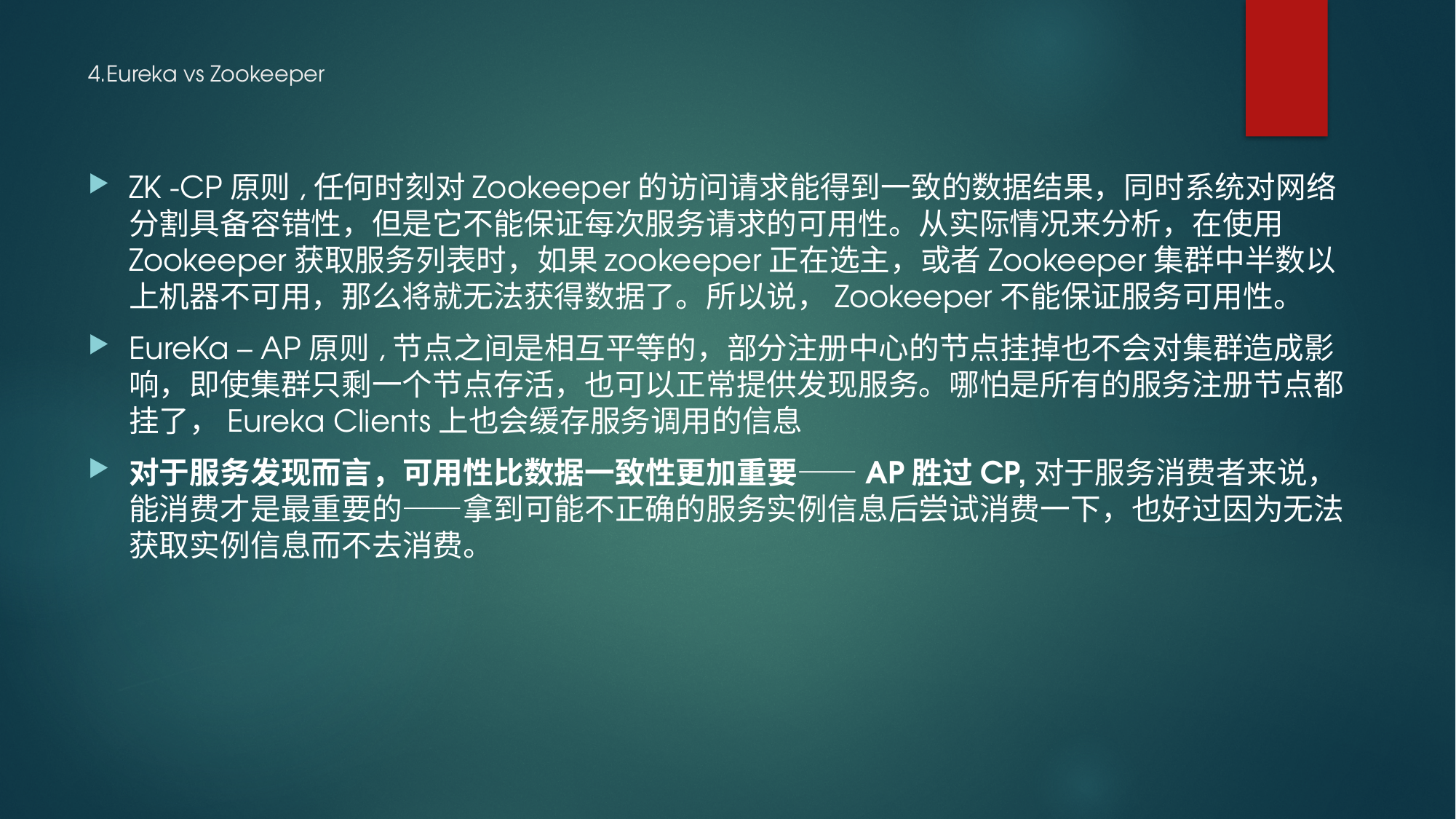

# 4.Eureka vs Zookeeper
ZK -CP原则,任何时刻对Zookeeper的访问请求能得到一致的数据结果，同时系统对网络分割具备容错性，但是它不能保证每次服务请求的可用性。从实际情况来分析，在使用Zookeeper获取服务列表时，如果zookeeper正在选主，或者Zookeeper集群中半数以上机器不可用，那么将就无法获得数据了。所以说，Zookeeper不能保证服务可用性。
EureKa – AP原则,节点之间是相互平等的，部分注册中心的节点挂掉也不会对集群造成影响，即使集群只剩一个节点存活，也可以正常提供发现服务。哪怕是所有的服务注册节点都挂了，Eureka Clients上也会缓存服务调用的信息
对于服务发现而言，可用性比数据一致性更加重要——AP胜过CP,对于服务消费者来说，能消费才是最重要的——拿到可能不正确的服务实例信息后尝试消费一下，也好过因为无法获取实例信息而不去消费。